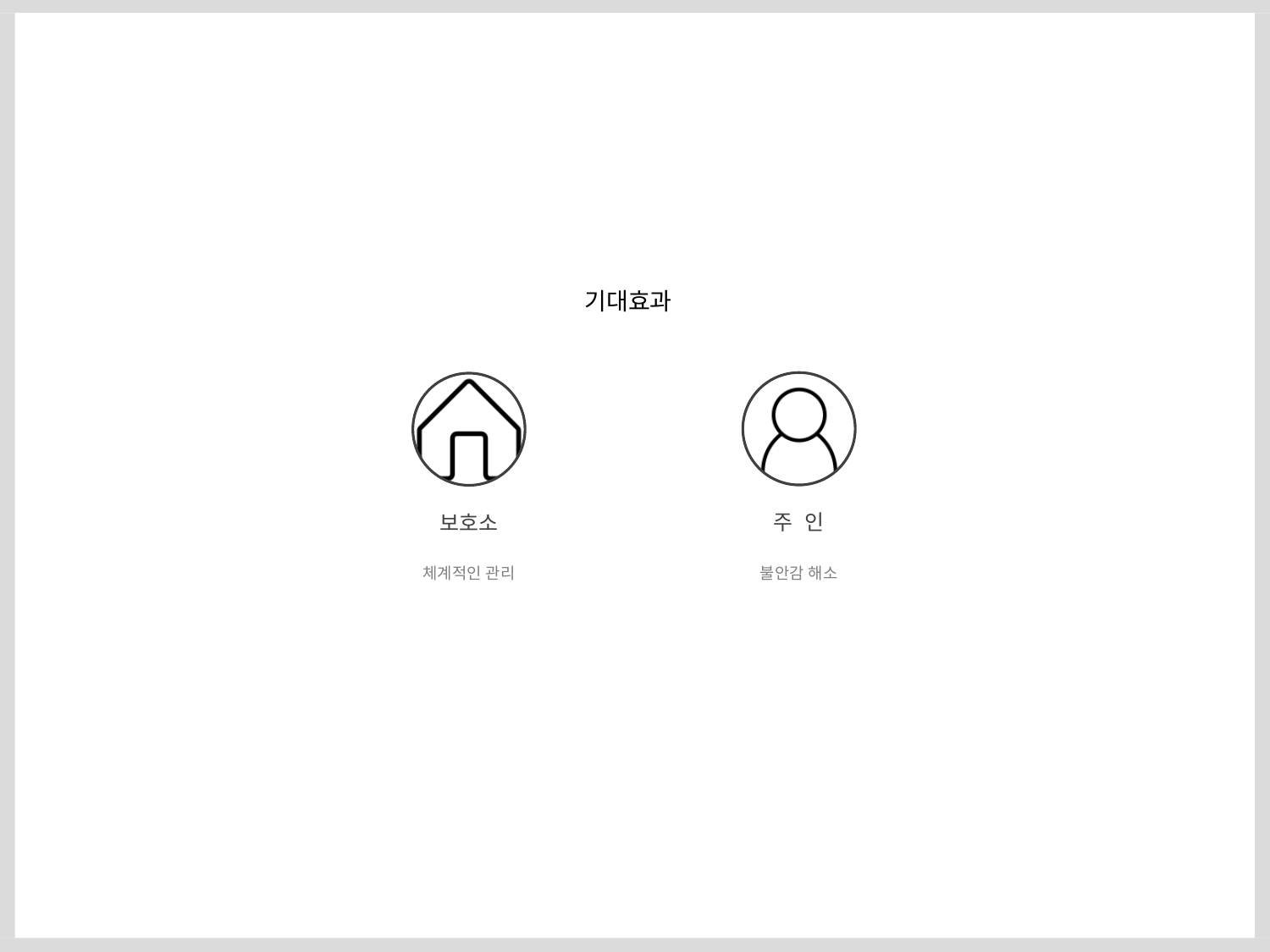

기대효과

주  인
불안감 해소

보호소
체계적인 관리